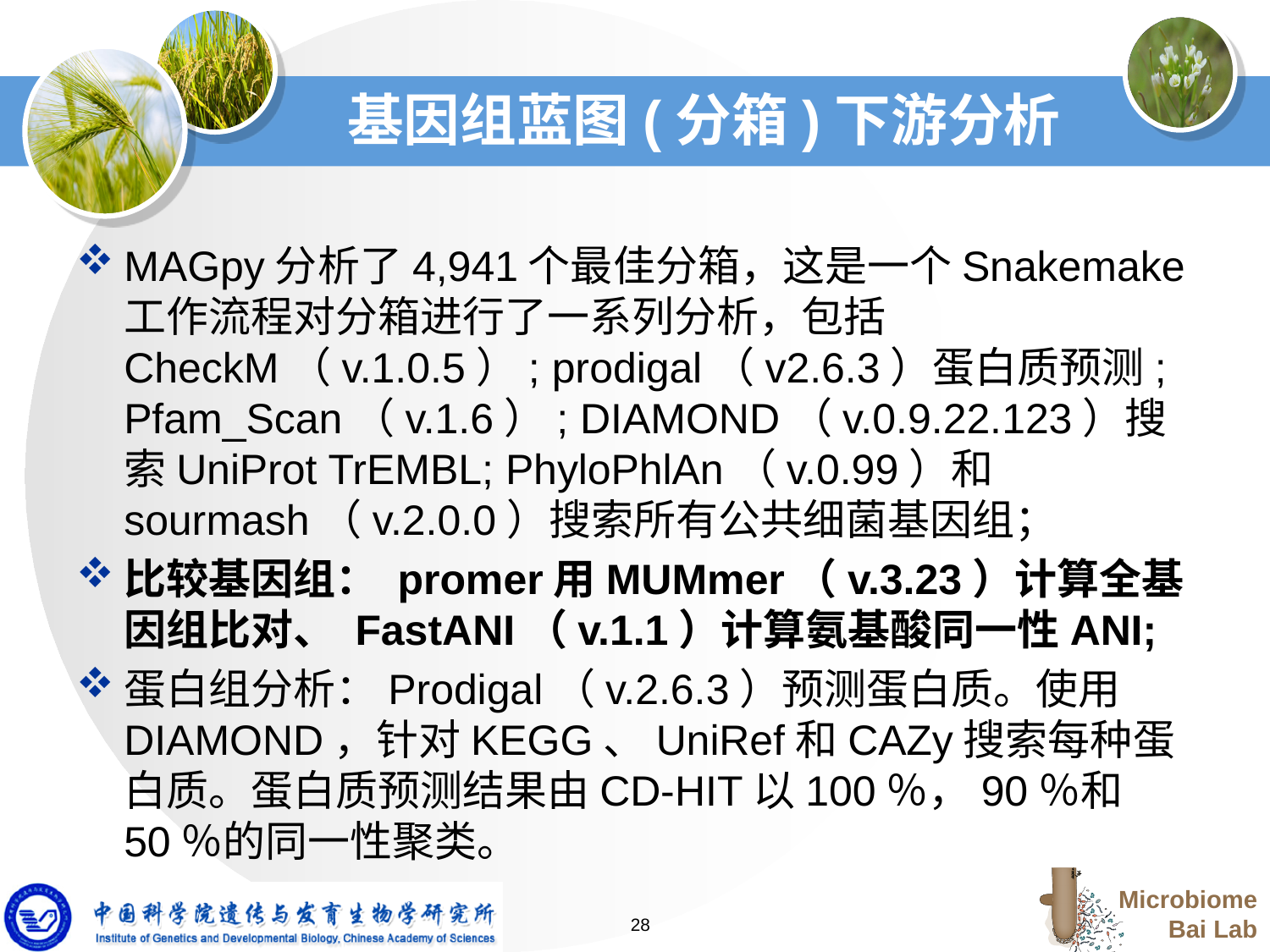

# 基因组蓝图(分箱)下游分析
MAGpy分析了4,941个最佳分箱，这是一个Snakemake工作流程对分箱进行了一系列分析，包括CheckM（v.1.0.5）; prodigal（v2.6.3）蛋白质预测; Pfam_Scan（v.1.6）; DIAMOND（v.0.9.22.123）搜索UniProt TrEMBL; PhyloPhlAn（v.0.99）和sourmash（v.2.0.0）搜索所有公共细菌基因组；
比较基因组： promer用MUMmer（v.3.23）计算全基因组比对、 FastANI（v.1.1）计算氨基酸同一性ANI;
蛋白组分析：Prodigal（v.2.6.3）预测蛋白质。使用DIAMOND，针对KEGG、UniRef和CAZy搜索每种蛋白质。蛋白质预测结果由CD-HIT以100％，90％和50％的同一性聚类。

28